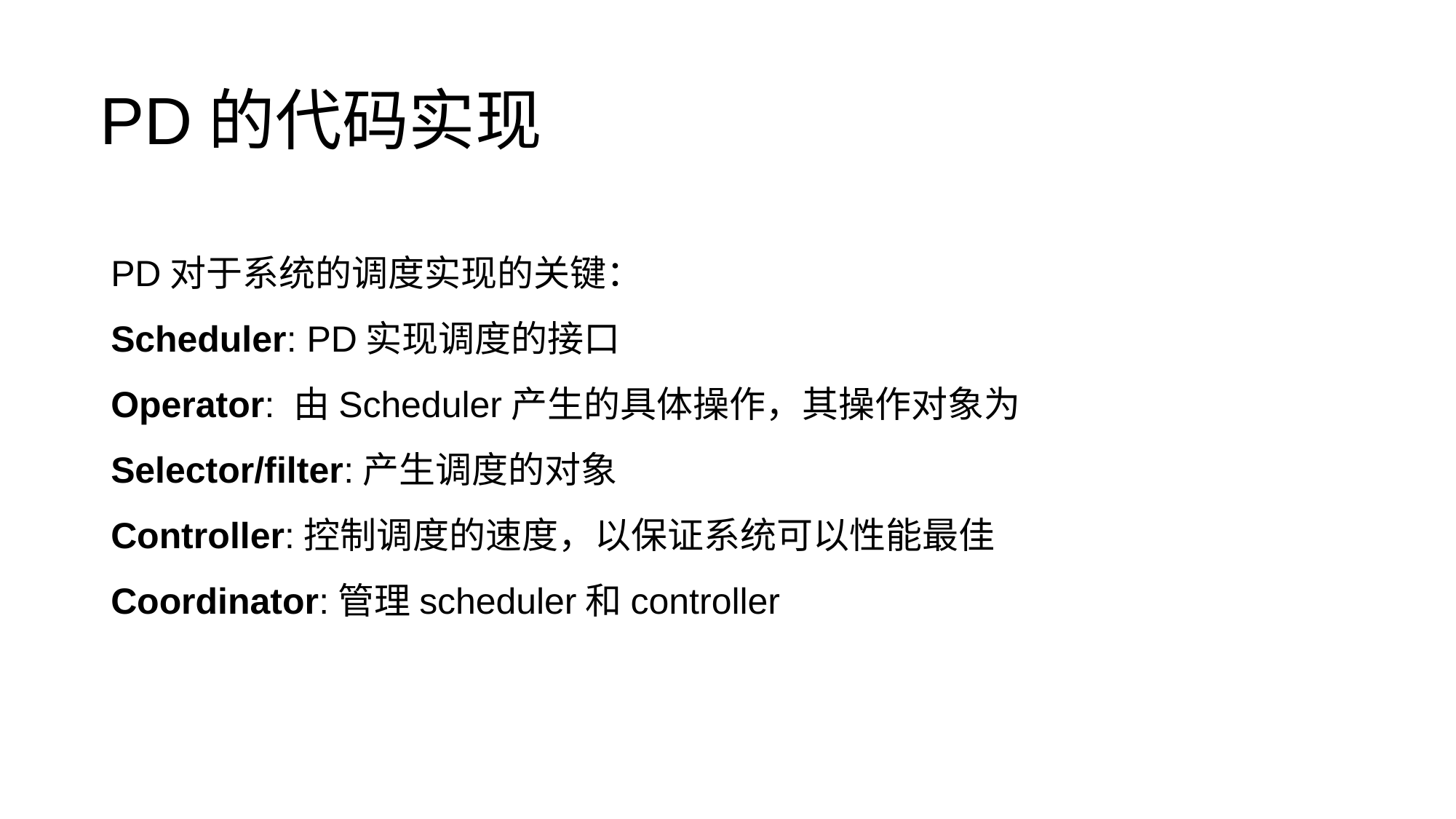

# PD的代码实现
PD对于系统的调度实现的关键：
Scheduler: PD实现调度的接口
Operator: 由Scheduler产生的具体操作，其操作对象为
Selector/filter:产生调度的对象
Controller:控制调度的速度，以保证系统可以性能最佳
Coordinator:管理scheduler和controller